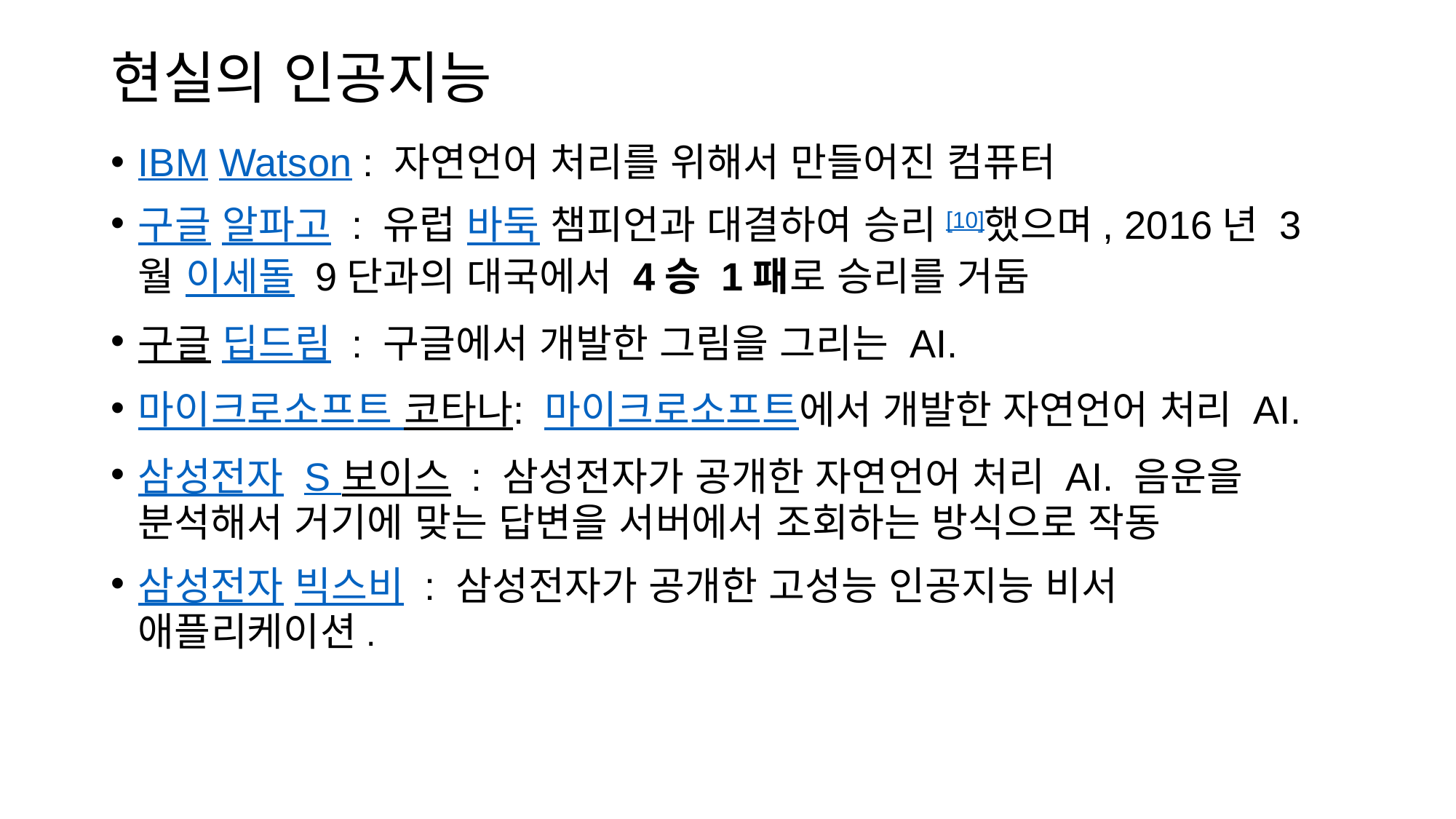

# 현실의 인공지능
IBM Watson : 자연언어 처리를 위해서 만들어진 컴퓨터
구글 알파고 : 유럽 바둑 챔피언과 대결하여 승리[10]했으며, 2016년 3월 이세돌 9단과의 대국에서 4승 1패로 승리를 거둠
구글 딥드림 : 구글에서 개발한 그림을 그리는 AI.
마이크로소프트 코타나: 마이크로소프트에서 개발한 자연언어 처리 AI.
삼성전자 S 보이스 : 삼성전자가 공개한 자연언어 처리 AI. 음운을 분석해서 거기에 맞는 답변을 서버에서 조회하는 방식으로 작동
삼성전자 빅스비 : 삼성전자가 공개한 고성능 인공지능 비서 애플리케이션.